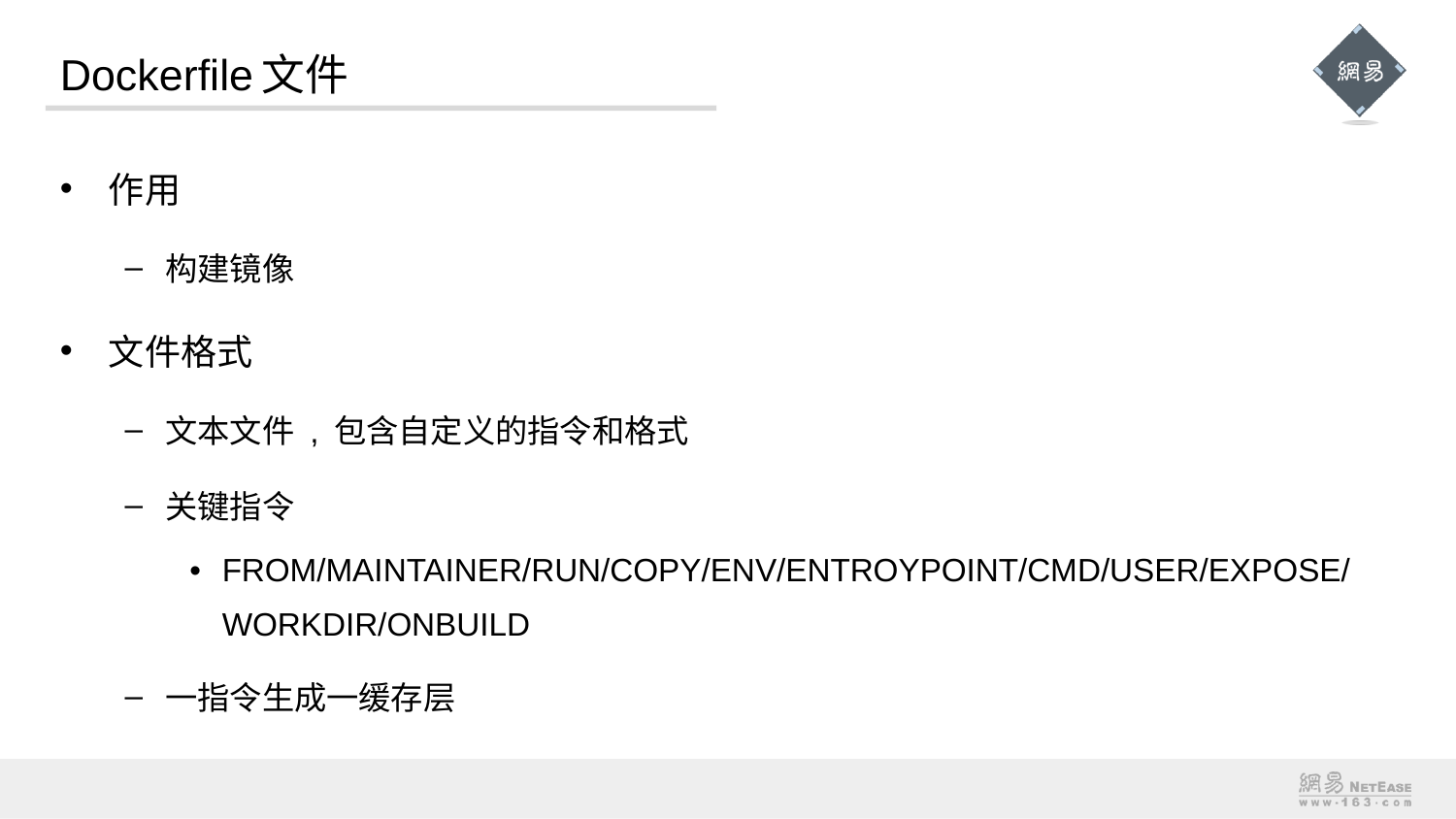

# Dockerfile文件
作用
构建镜像
文件格式
文本文件 , 包含自定义的指令和格式
关键指令
FROM/MAINTAINER/RUN/COPY/ENV/ENTROYPOINT/CMD/USER/EXPOSE/WORKDIR/ONBUILD
一指令生成一缓存层